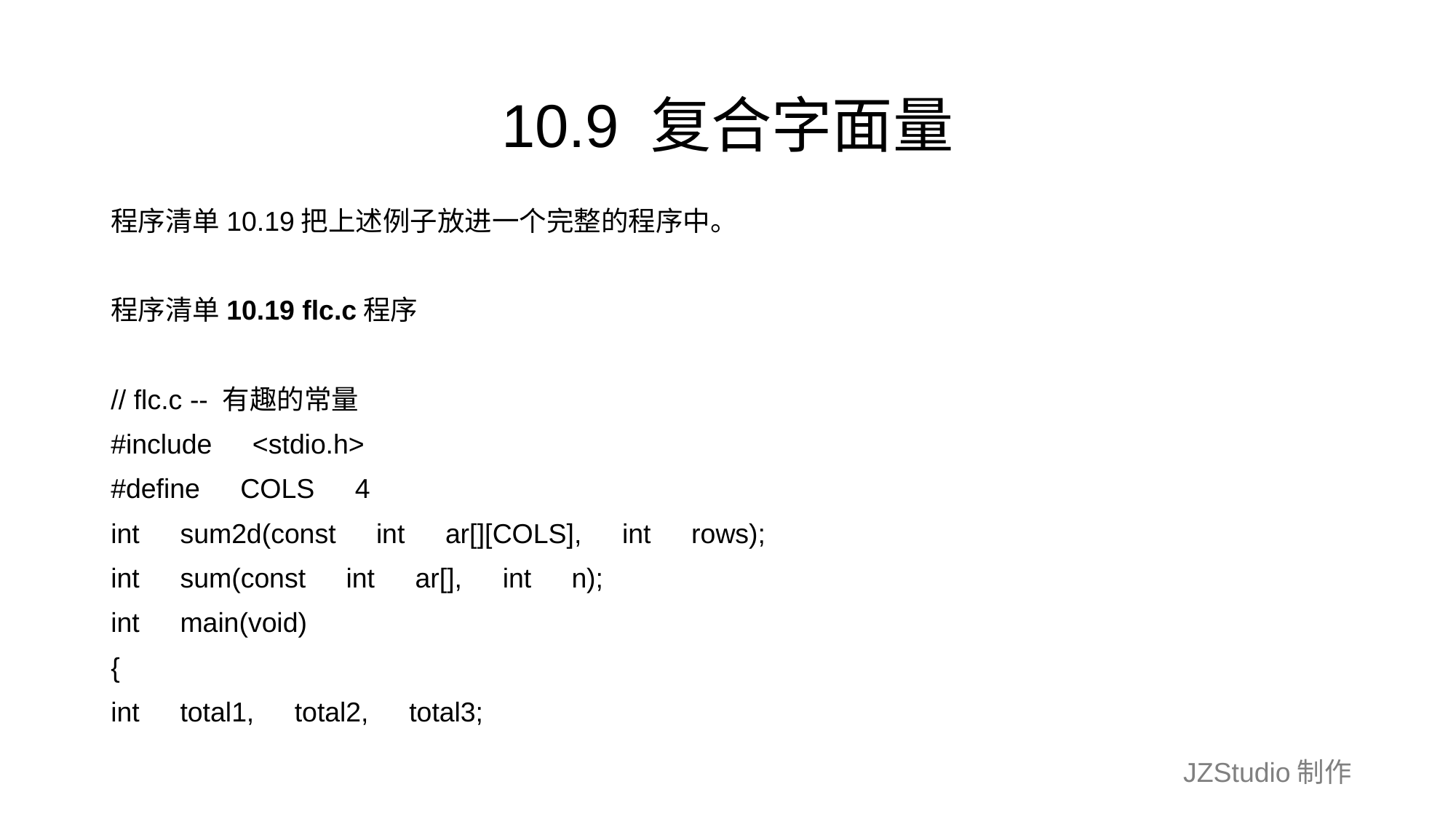

# 10.9 复合字面量
程序清单10.19把上述例子放进一个完整的程序中。

程序清单10.19 flc.c程序

// flc.c -- 有趣的常量
#include　<stdio.h>
#define　COLS　4
int　sum2d(const　int　ar[][COLS],　int　rows);
int　sum(const　int　ar[],　int　n);
int　main(void)
{
int　total1,　total2,　total3;